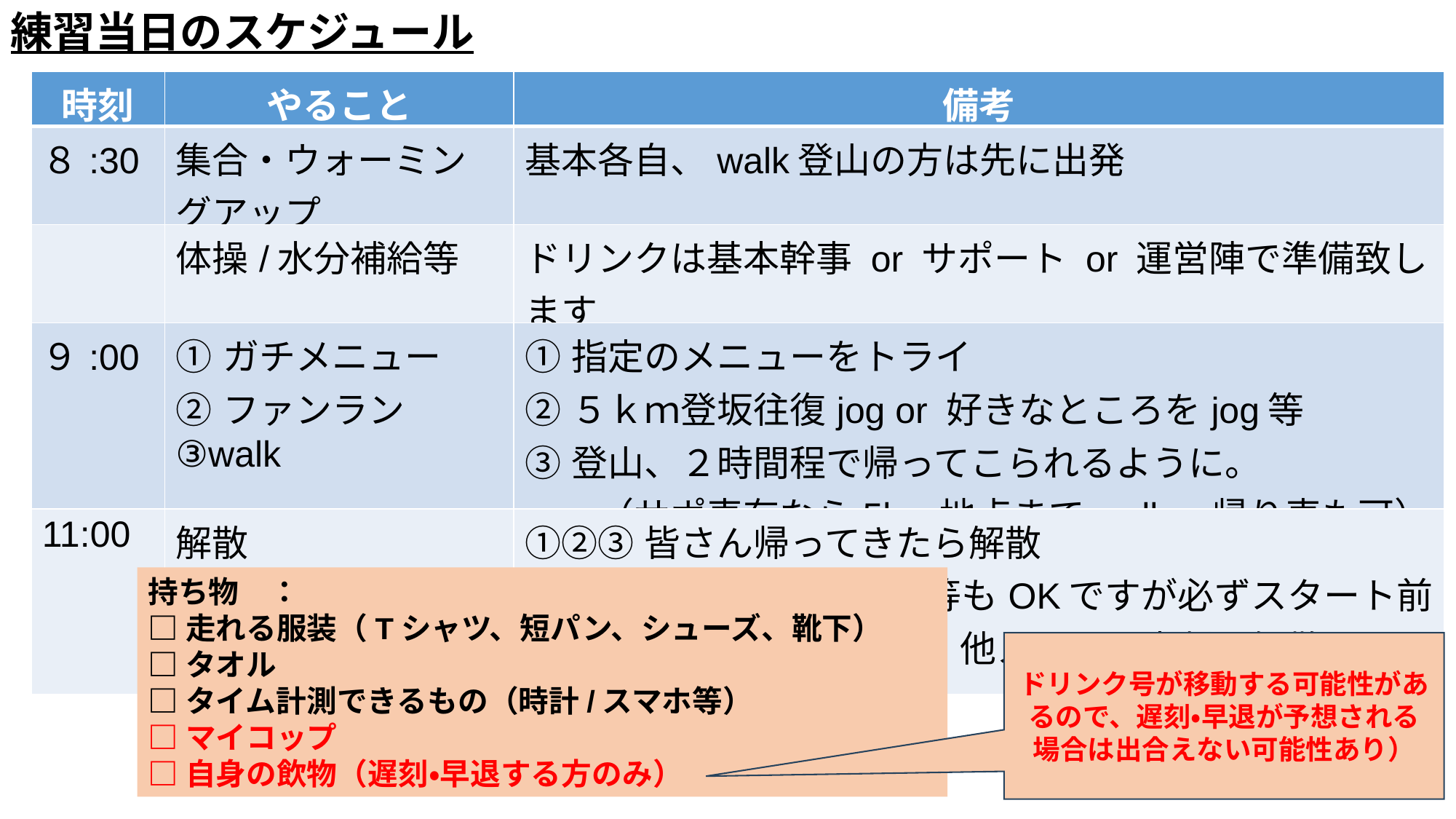

練習当日のスケジュール
| 時刻 | やること | 備考 |
| --- | --- | --- |
| ８:30 | 集合・ウォーミングアップ | 基本各自、walk登山の方は先に出発 |
|  | 体操/水分補給等 | ドリンクは基本幹事 or サポート or 運営陣で準備致します |
| ９:00 | ①ガチメニュー ②ファンラン ③walk | ①指定のメニューをトライ ②５ｋｍ登坂往復jog or 好きなところをjog等 ③登山、２時間程で帰ってこられるように。 　　（サポ車有なら5km地点までwalk、帰り車も可） |
| 11:00 | 解散 | ①②③皆さん帰ってきたら解散 早退や逆に長く行きたい等もOKですが必ずスタート前にお伝えください。また、他メンバは定刻で解散しますのでご了承ください。 |
持ち物　：
□走れる服装（Tシャツ、短パン、シューズ、靴下）
□タオル
□タイム計測できるもの（時計/スマホ等）
□マイコップ
□自身の飲物（遅刻・早退する方のみ）
ドリンク号が移動する可能性があるので、遅刻・早退が予想される場合は出合えない可能性あり）